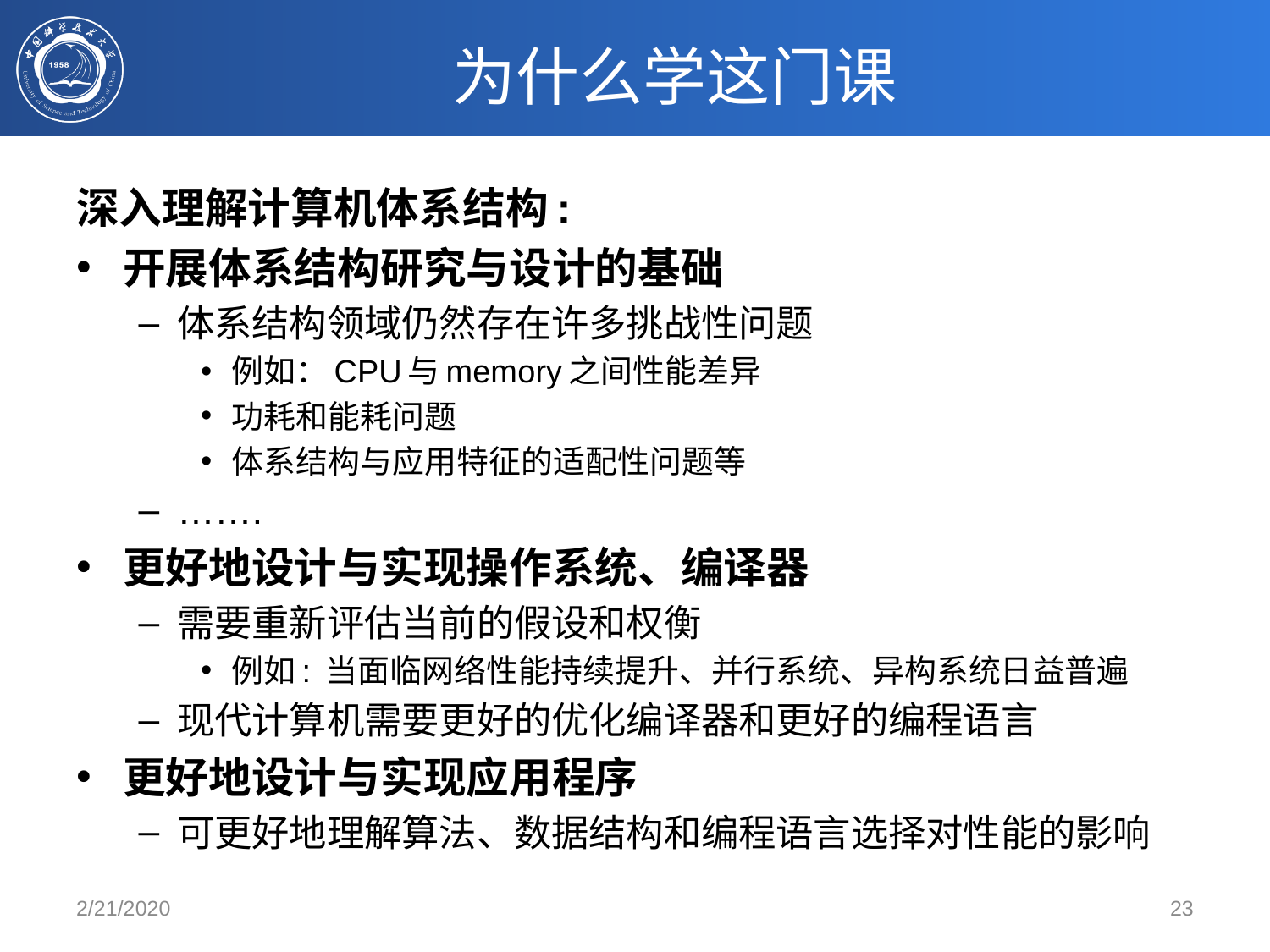

# 为什么学这门课
深入理解计算机体系结构:
开展体系结构研究与设计的基础
体系结构领域仍然存在许多挑战性问题
例如：CPU与memory之间性能差异
功耗和能耗问题
体系结构与应用特征的适配性问题等
…….
更好地设计与实现操作系统、编译器
需要重新评估当前的假设和权衡
例如: 当面临网络性能持续提升、并行系统、异构系统日益普遍
现代计算机需要更好的优化编译器和更好的编程语言
更好地设计与实现应用程序
可更好地理解算法、数据结构和编程语言选择对性能的影响
2/21/2020
23